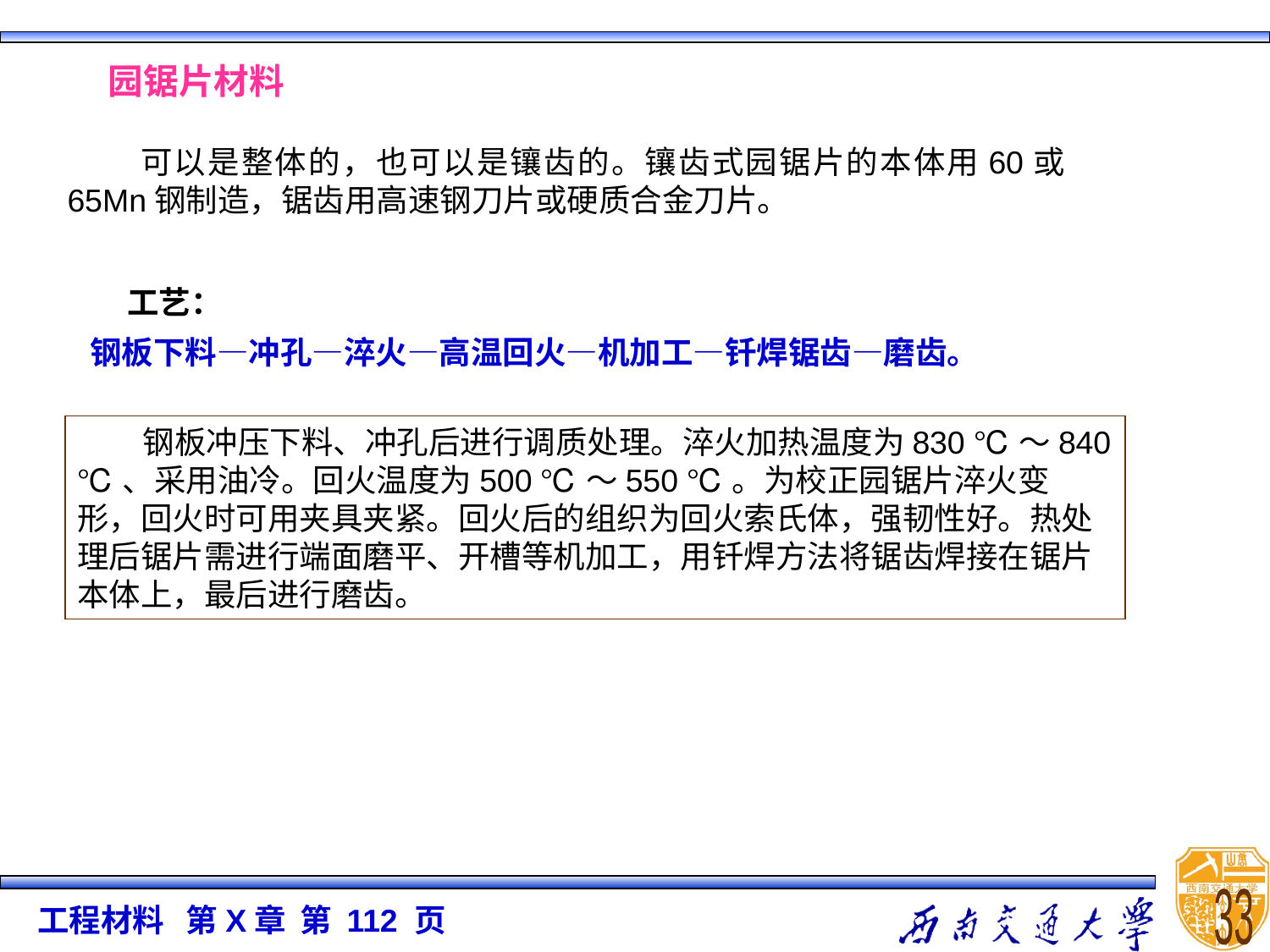

园锯片材料
       可以是整体的，也可以是镶齿的。镶齿式园锯片的本体用60或65Mn钢制造，锯齿用高速钢刀片或硬质合金刀片。
工艺：
钢板下料—冲孔—淬火—高温回火—机加工—钎焊锯齿—磨齿。
        钢板冲压下料、冲孔后进行调质处理。淬火加热温度为830 ℃～840 ℃、采用油冷。回火温度为500 ℃～550 ℃。为校正园锯片淬火变形，回火时可用夹具夹紧。回火后的组织为回火索氏体，强韧性好。热处理后锯片需进行端面磨平、开槽等机加工，用钎焊方法将锯齿焊接在锯片本体上，最后进行磨齿。
33